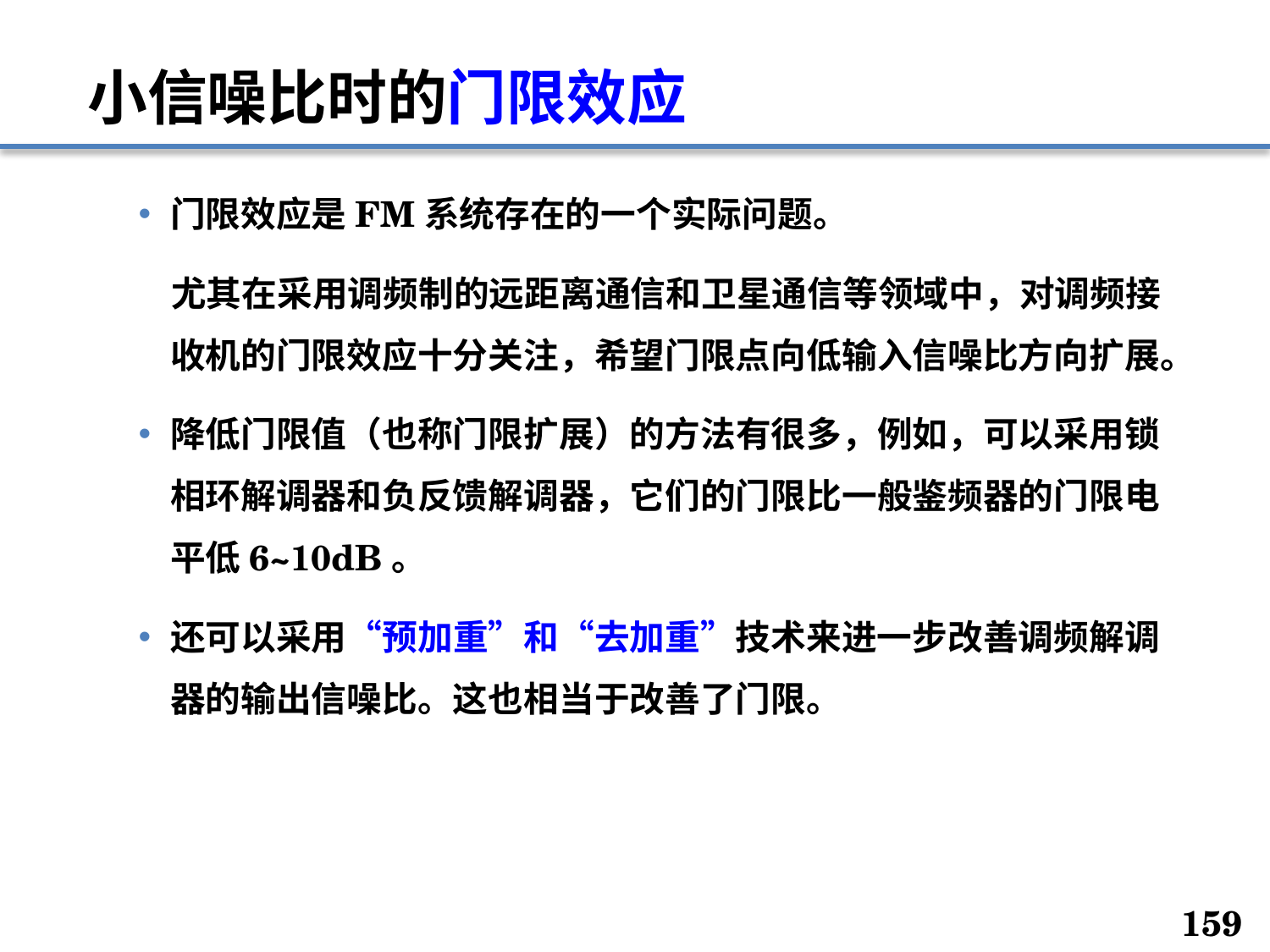

# 小信噪比时的门限效应
门限效应是FM系统存在的一个实际问题。
   尤其在采用调频制的远距离通信和卫星通信等领域中，对调频接收机的门限效应十分关注，希望门限点向低输入信噪比方向扩展。
降低门限值（也称门限扩展）的方法有很多，例如，可以采用锁相环解调器和负反馈解调器，它们的门限比一般鉴频器的门限电平低6~10dB。
还可以采用“预加重”和“去加重”技术来进一步改善调频解调器的输出信噪比。这也相当于改善了门限。
159